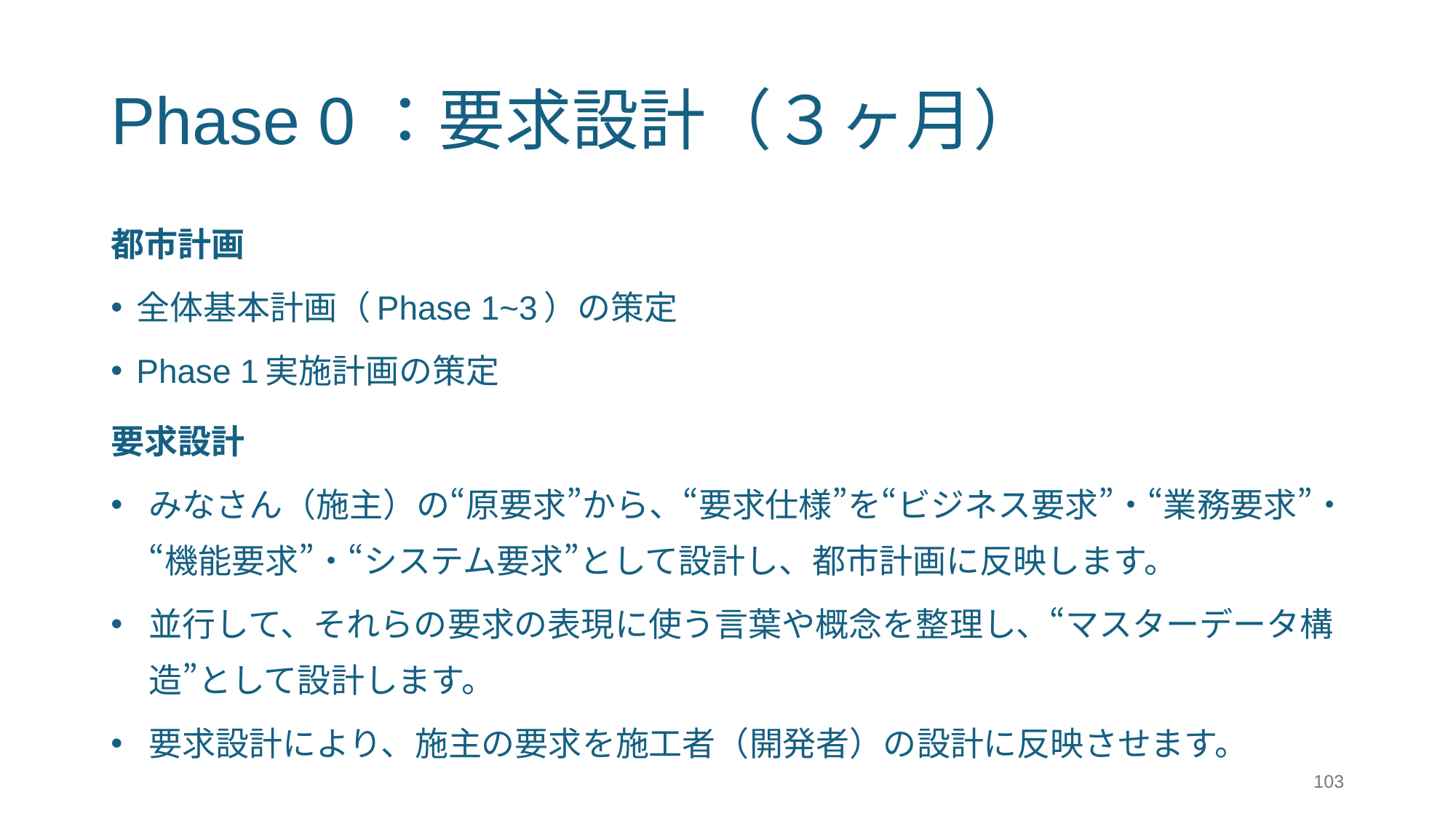

# Phase 0：要求設計（３ヶ月）
都市計画
全体基本計画（Phase 1~3）の策定
Phase 1実施計画の策定
要求設計
みなさん（施主）の“原要求”から、“要求仕様”を“ビジネス要求”・“業務要求”・“機能要求”・“システム要求”として設計し、都市計画に反映します。
並行して、それらの要求の表現に使う言葉や概念を整理し、“マスターデータ構造”として設計します。
要求設計により、施主の要求を施工者（開発者）の設計に反映させます。
103